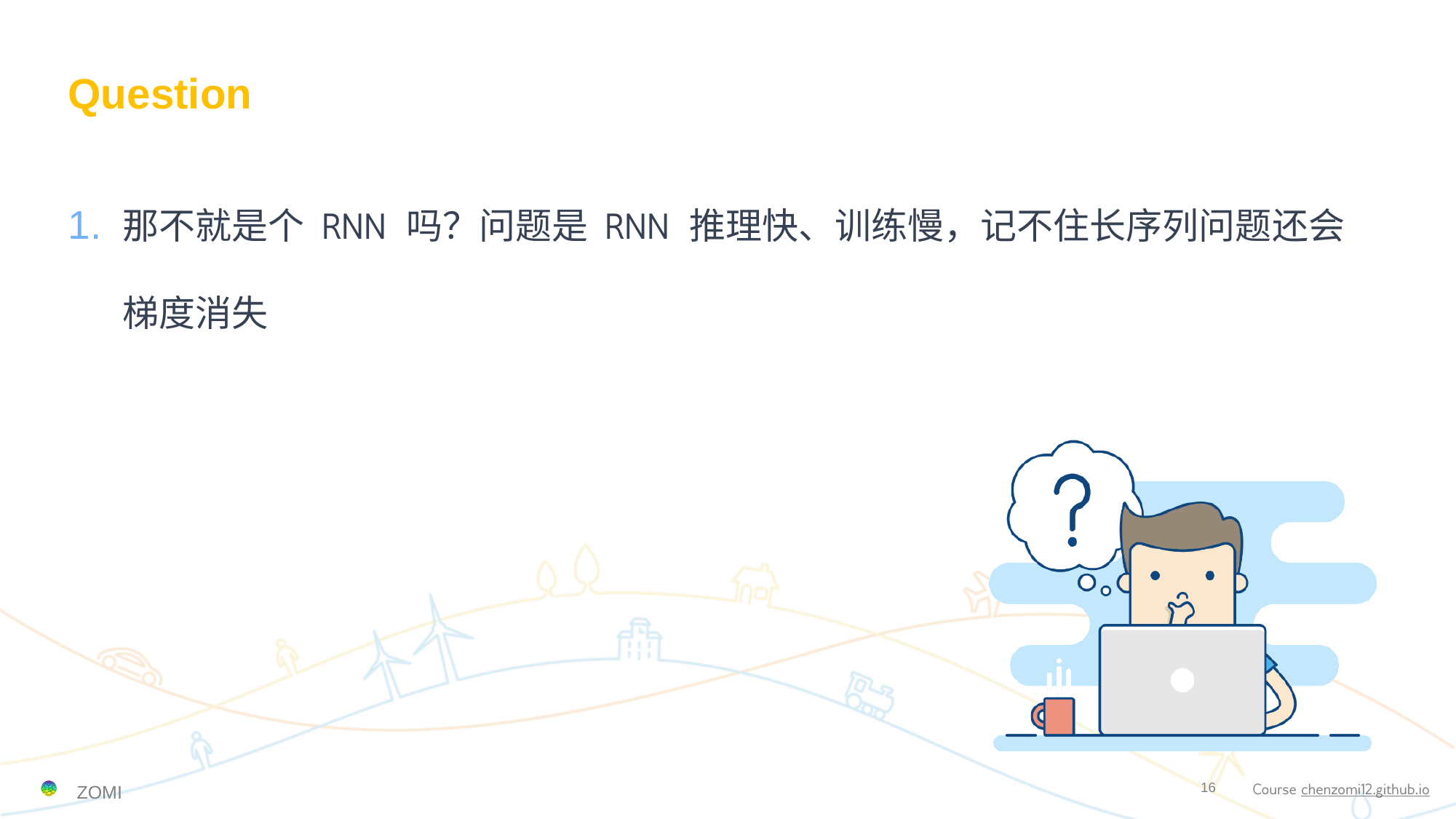

# Question
那不就是个 RNN 吗？问题是 RNN 推理快、训练慢，记不住长序列问题还会梯度消失